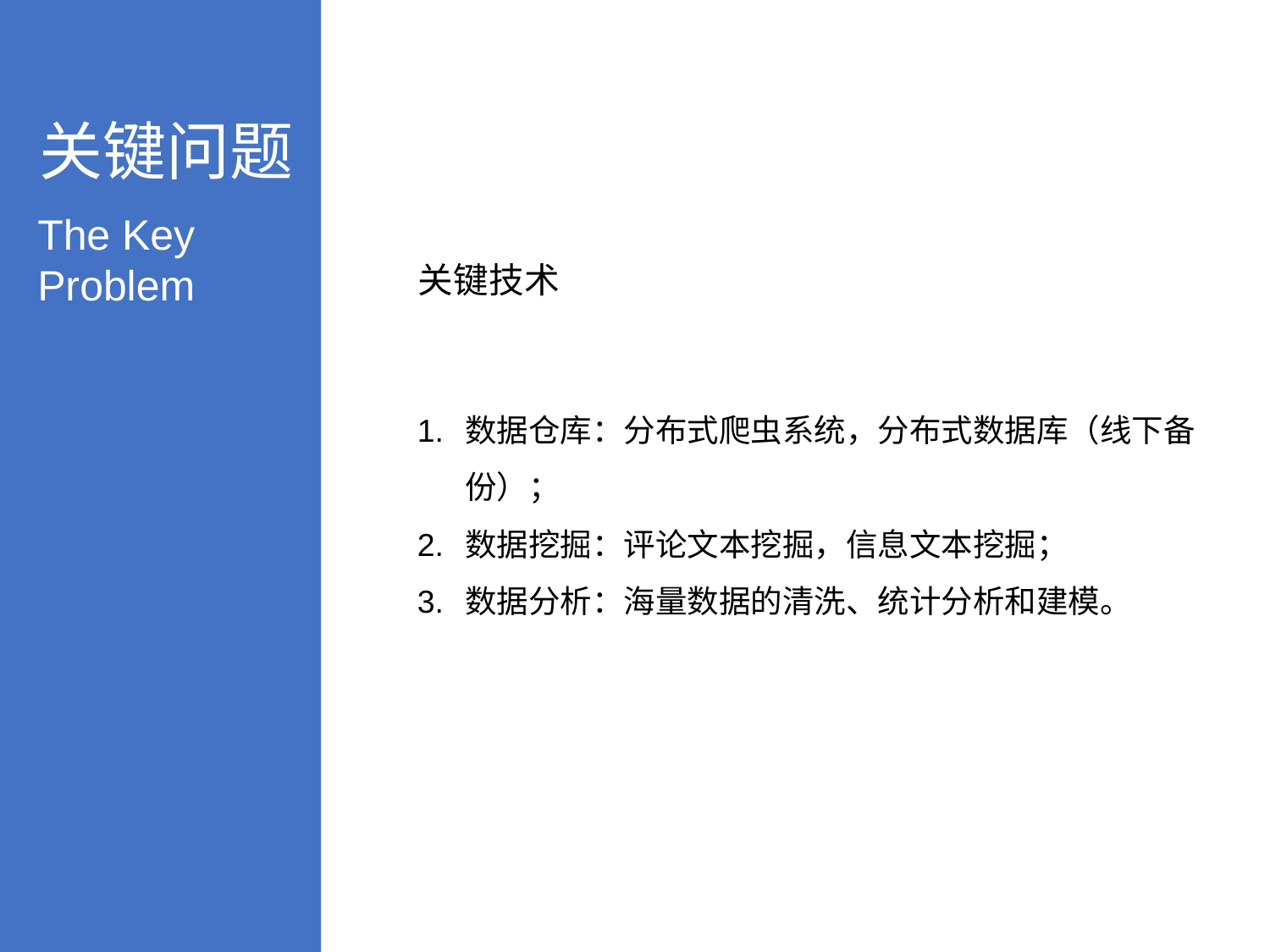

关键问题
The Key Problem
关键技术
数据仓库：分布式爬虫系统，分布式数据库（线下备份）；
数据挖掘：评论文本挖掘，信息文本挖掘；
数据分析：海量数据的清洗、统计分析和建模。